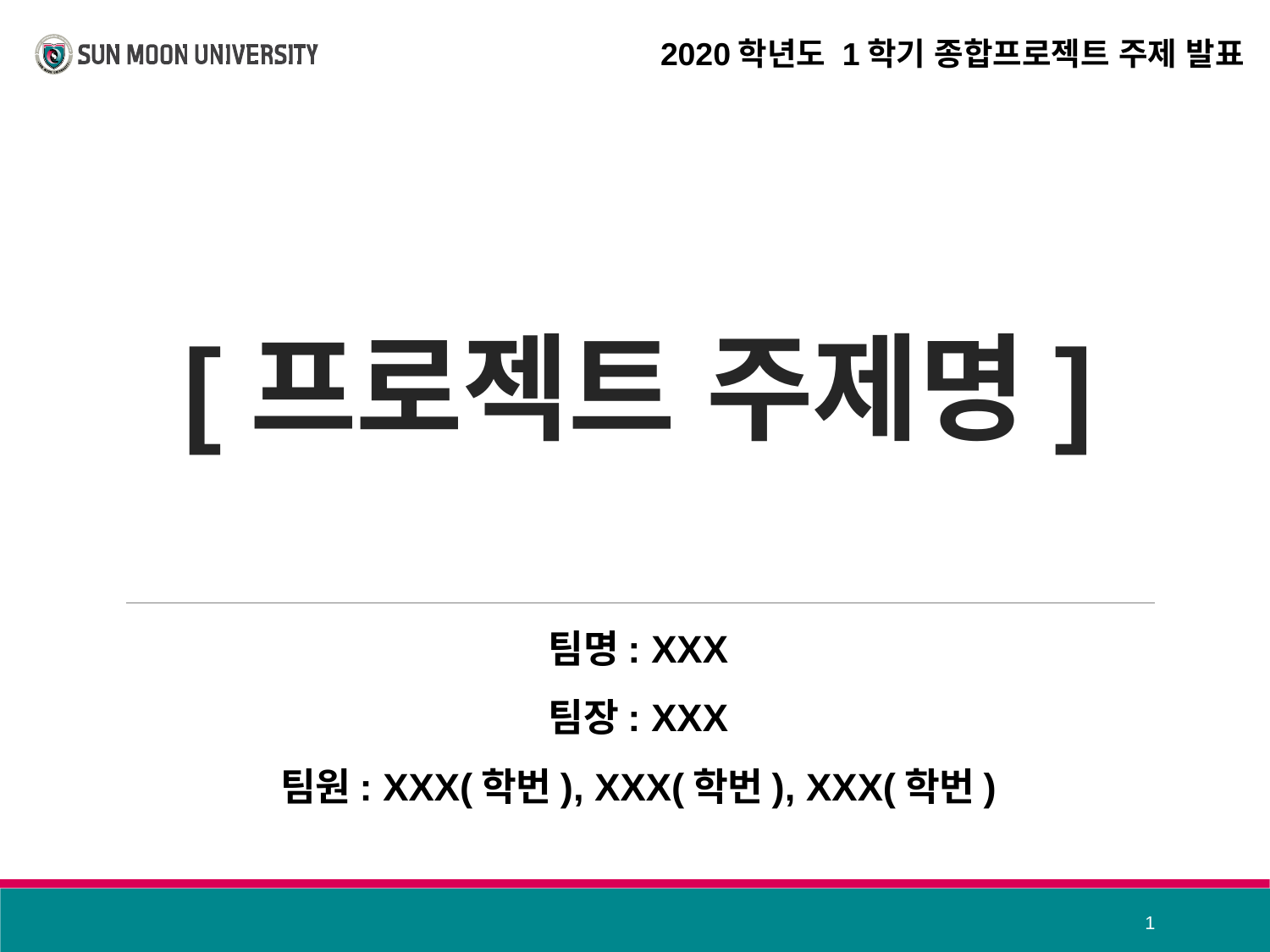

2020학년도 1학기 종합프로젝트 주제 발표
# [프로젝트 주제명]
팀명: XXX
팀장: XXX
팀원: XXX(학번), XXX(학번), XXX(학번)
1